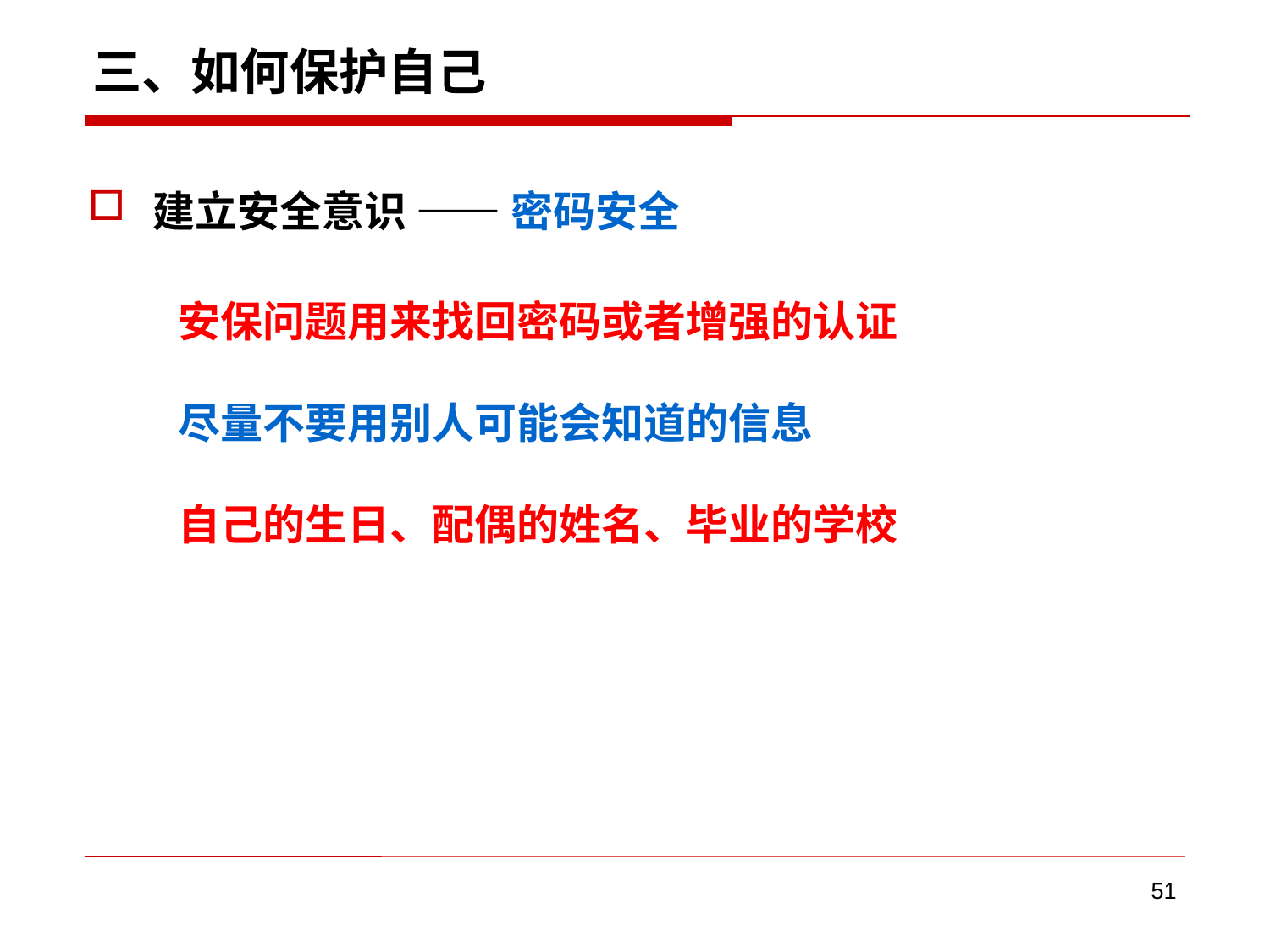

# 三、如何保护自己
建立安全意识 —— 密码安全
安保问题用来找回密码或者增强的认证

尽量不要用别人可能会知道的信息

自己的生日、配偶的姓名、毕业的学校